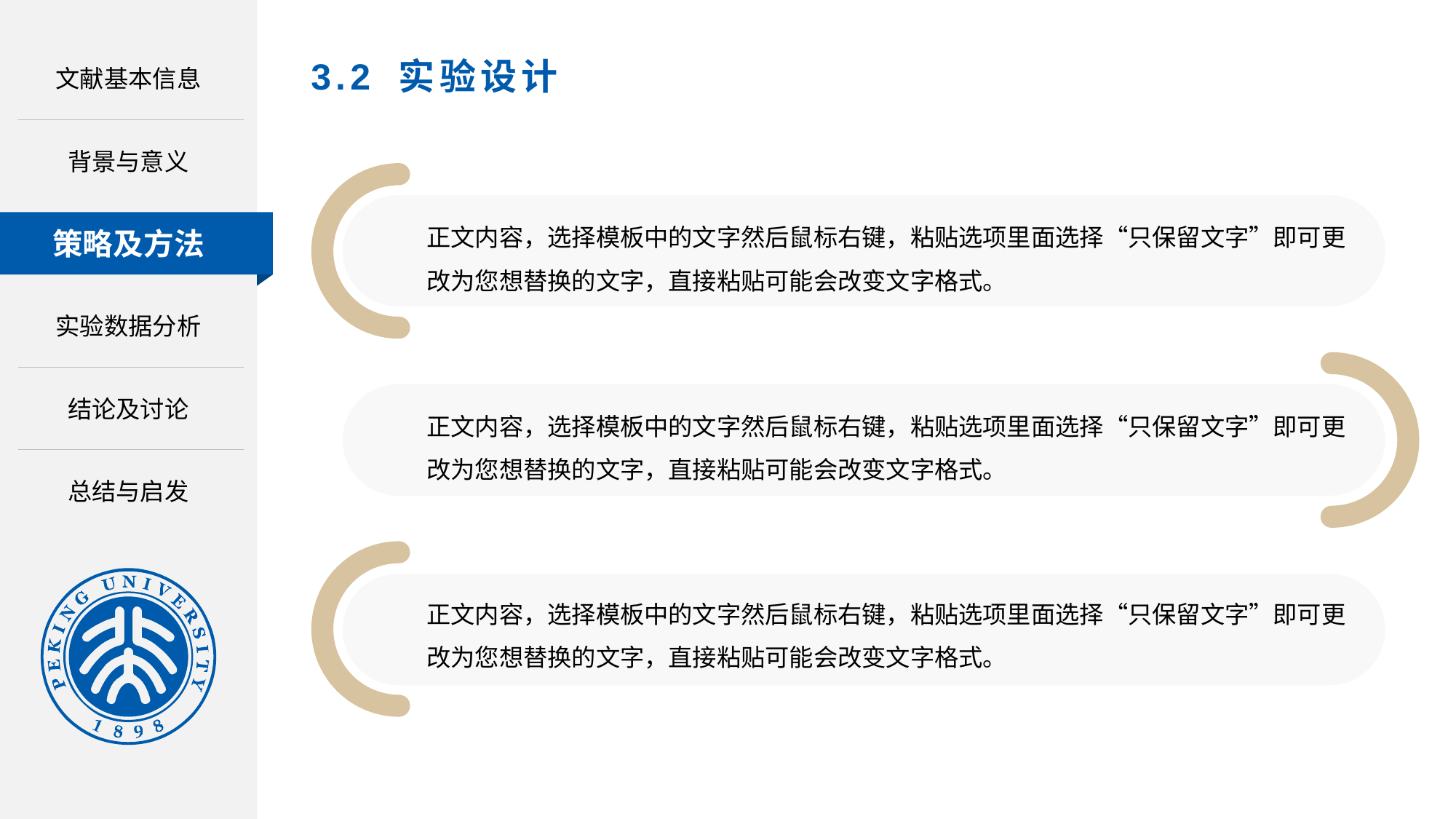

文献基本信息
# 3.2 实验设计
背景与意义

正文内容，选择模板中的文字然后鼠标右键，粘贴选项里面选择“只保留文字”即可更改为您想替换的文字，直接粘贴可能会改变文字格式。

正文内容，选择模板中的文字然后鼠标右键，粘贴选项里面选择“只保留文字”即可更改为您想替换的文字，直接粘贴可能会改变文字格式。

正文内容，选择模板中的文字然后鼠标右键，粘贴选项里面选择“只保留文字”即可更改为您想替换的文字，直接粘贴可能会改变文字格式。

策略及方法
实验数据分析
结论及讨论
总结与启发